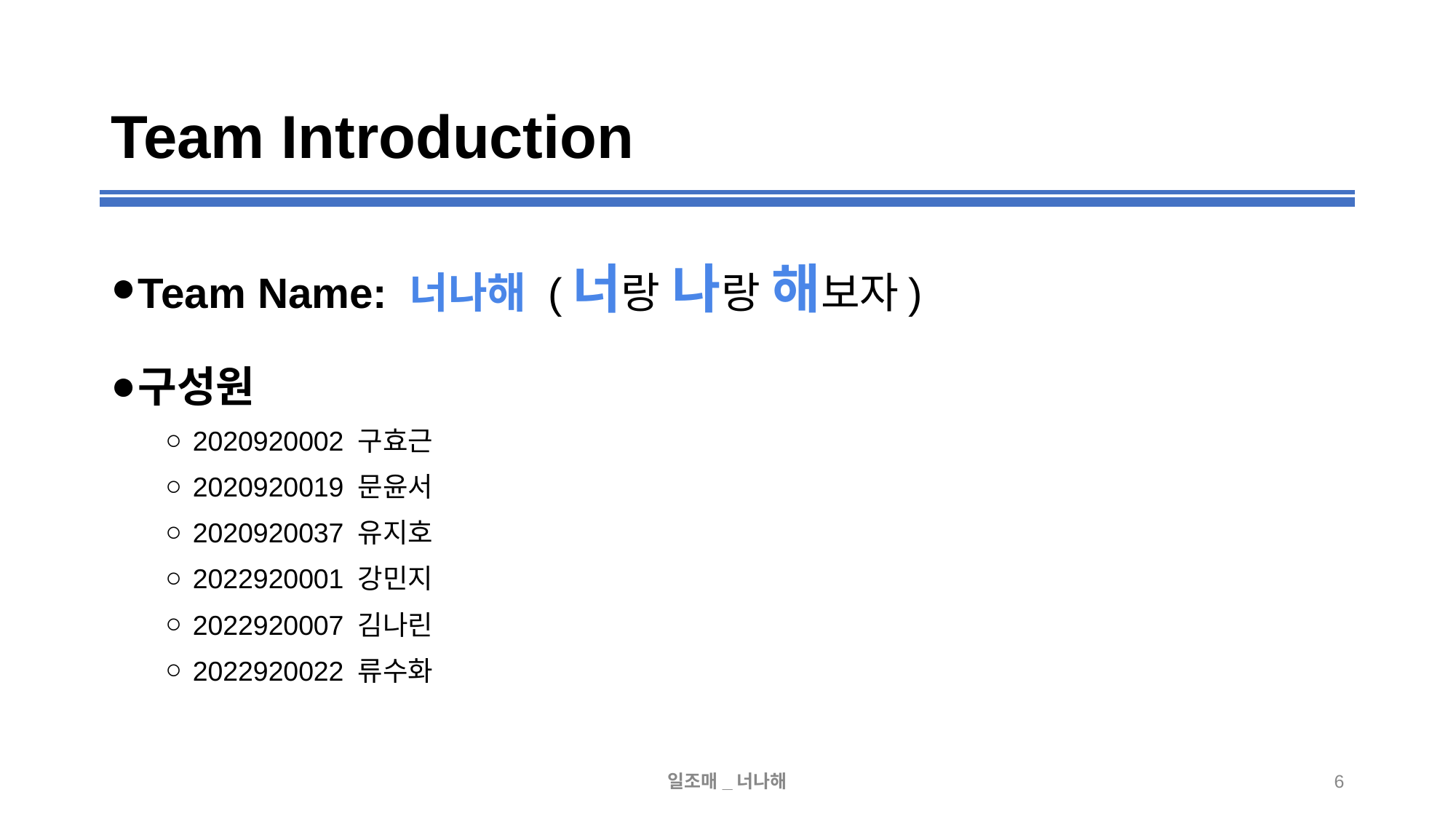

# Team Introduction
Team Name: 너나해 (너랑 나랑 해보자)
구성원
2020920002 구효근
2020920019 문윤서
2020920037 유지호
2022920001 강민지
2022920007 김나린
2022920022 류수화
일조매_너나해
6